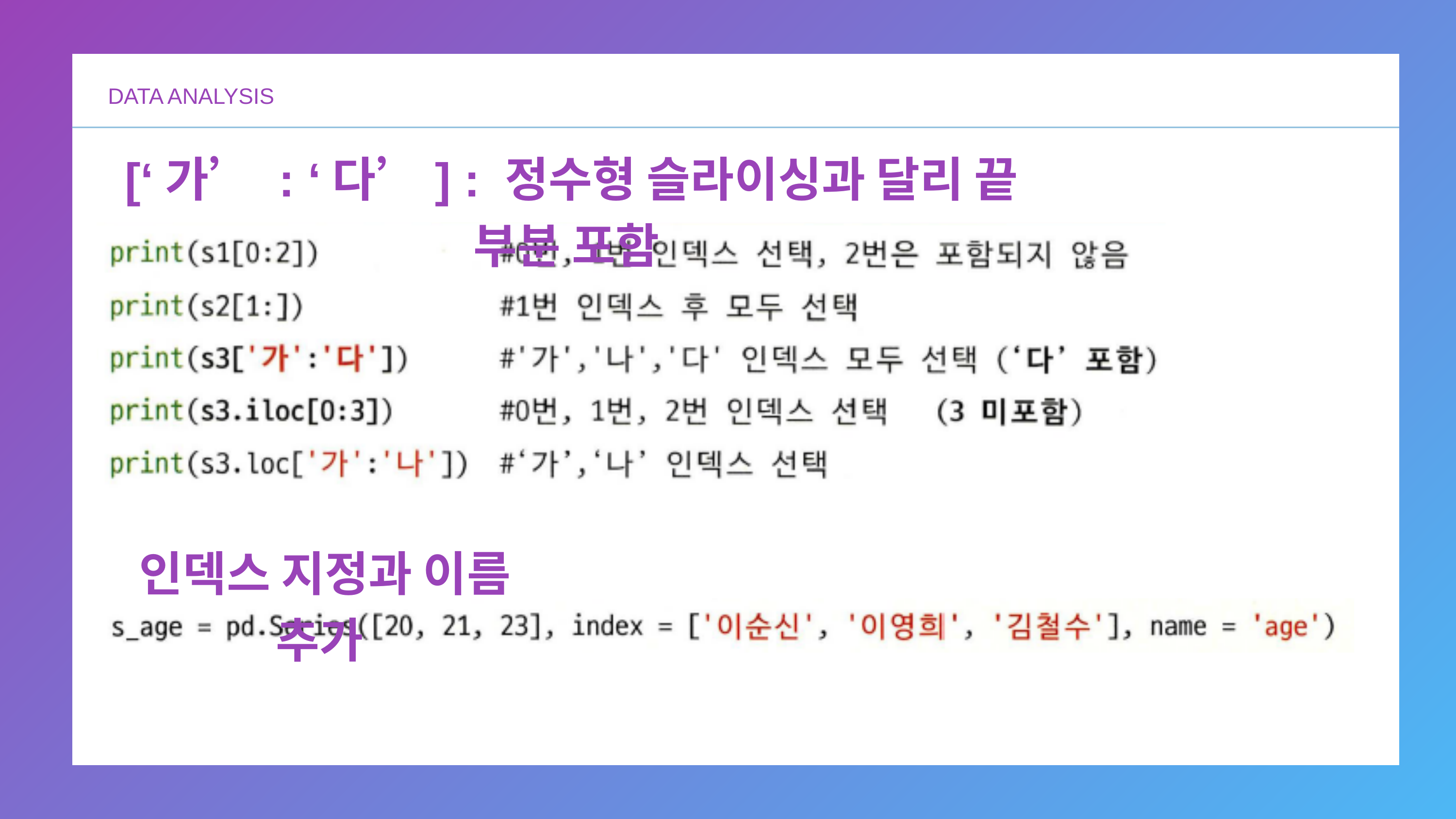

DATA ANALYSIS

[‘가’ : ‘다’] : 정수형 슬라이싱과 달리 끝 부분 포함

인덱스 지정과 이름 추가